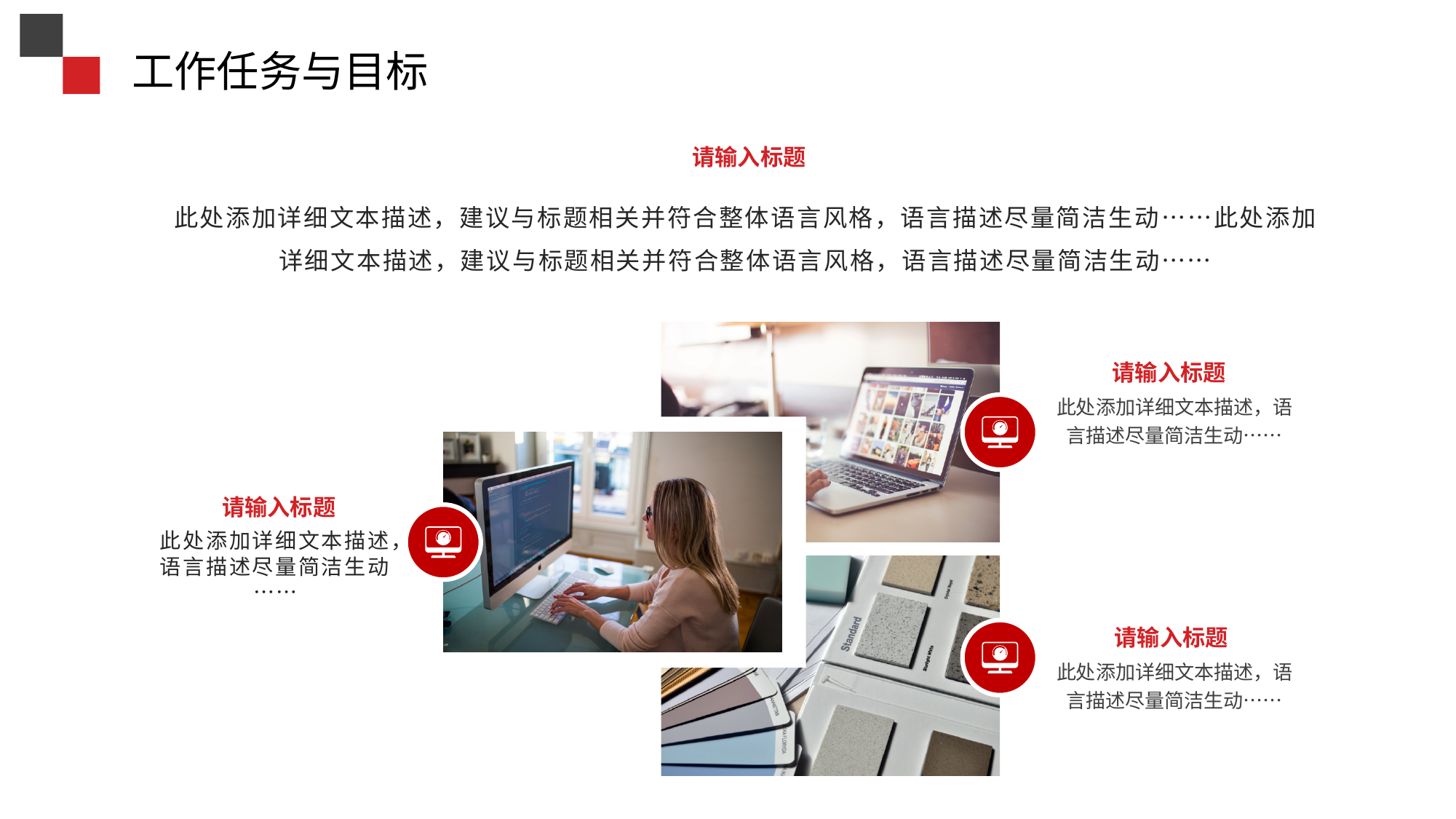

工作任务与目标
请输入标题
此处添加详细文本描述，建议与标题相关并符合整体语言风格，语言描述尽量简洁生动……此处添加详细文本描述，建议与标题相关并符合整体语言风格，语言描述尽量简洁生动……

请输入标题
此处添加详细文本描述，语言描述尽量简洁生动……

请输入标题
此处添加详细文本描述，语言描述尽量简洁生动……

请输入标题
此处添加详细文本描述，语言描述尽量简洁生动……